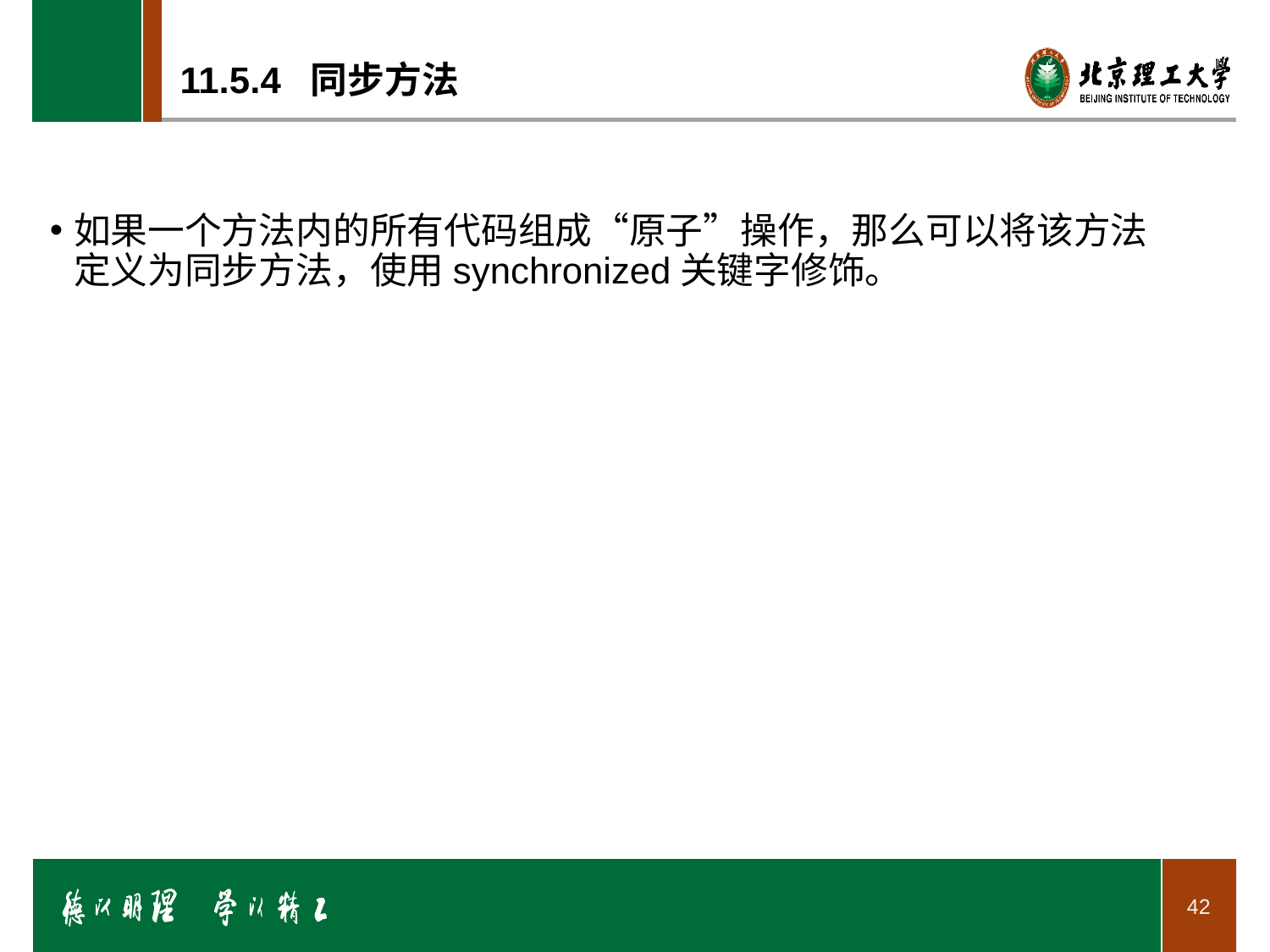

# 11.5.4  同步方法
如果一个方法内的所有代码组成“原子”操作，那么可以将该方法定义为同步方法，使用synchronized关键字修饰。